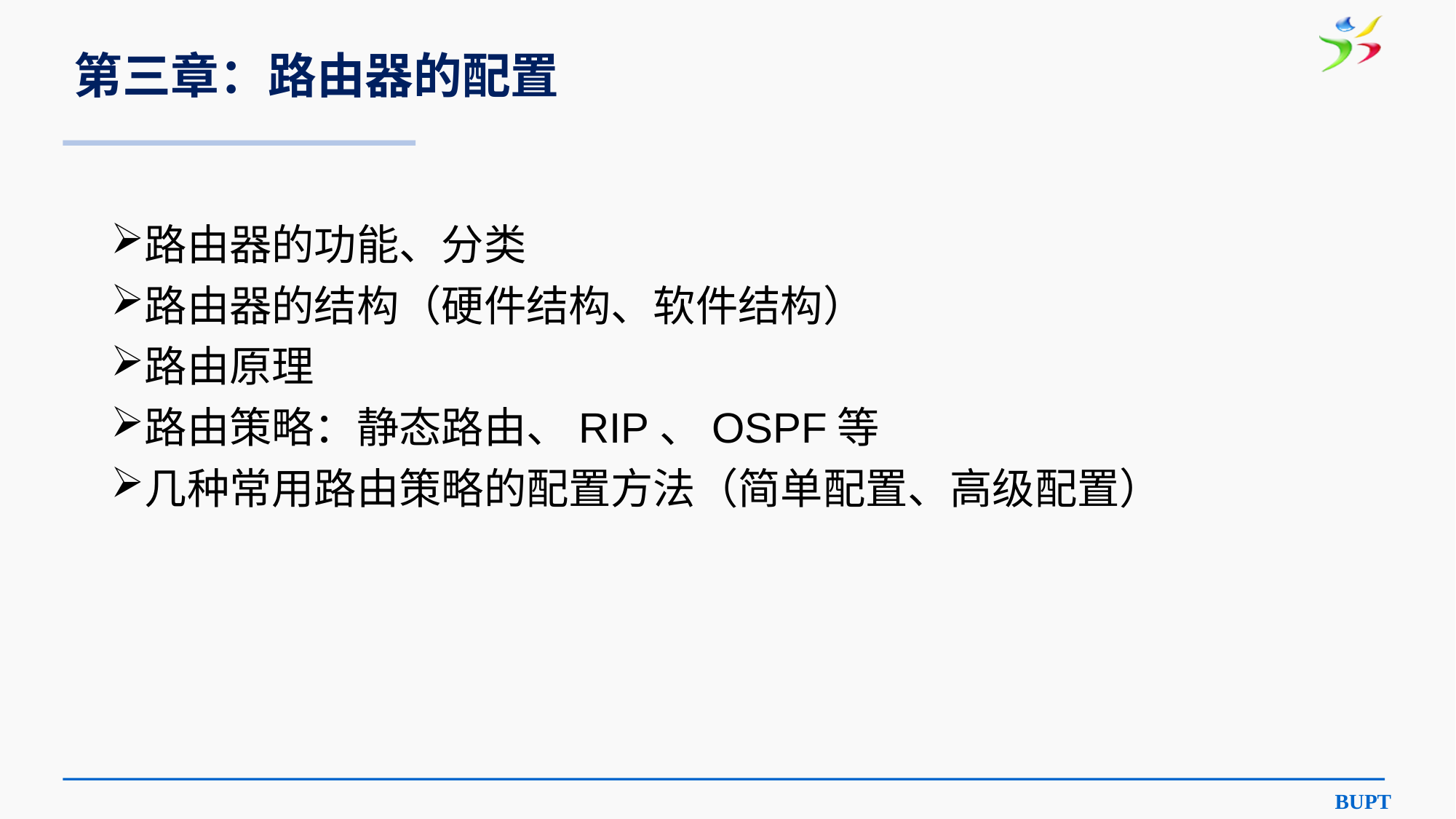

# 第三章：路由器的配置
路由器的功能、分类
路由器的结构（硬件结构、软件结构）
路由原理
路由策略：静态路由、RIP、OSPF等
几种常用路由策略的配置方法（简单配置、高级配置）